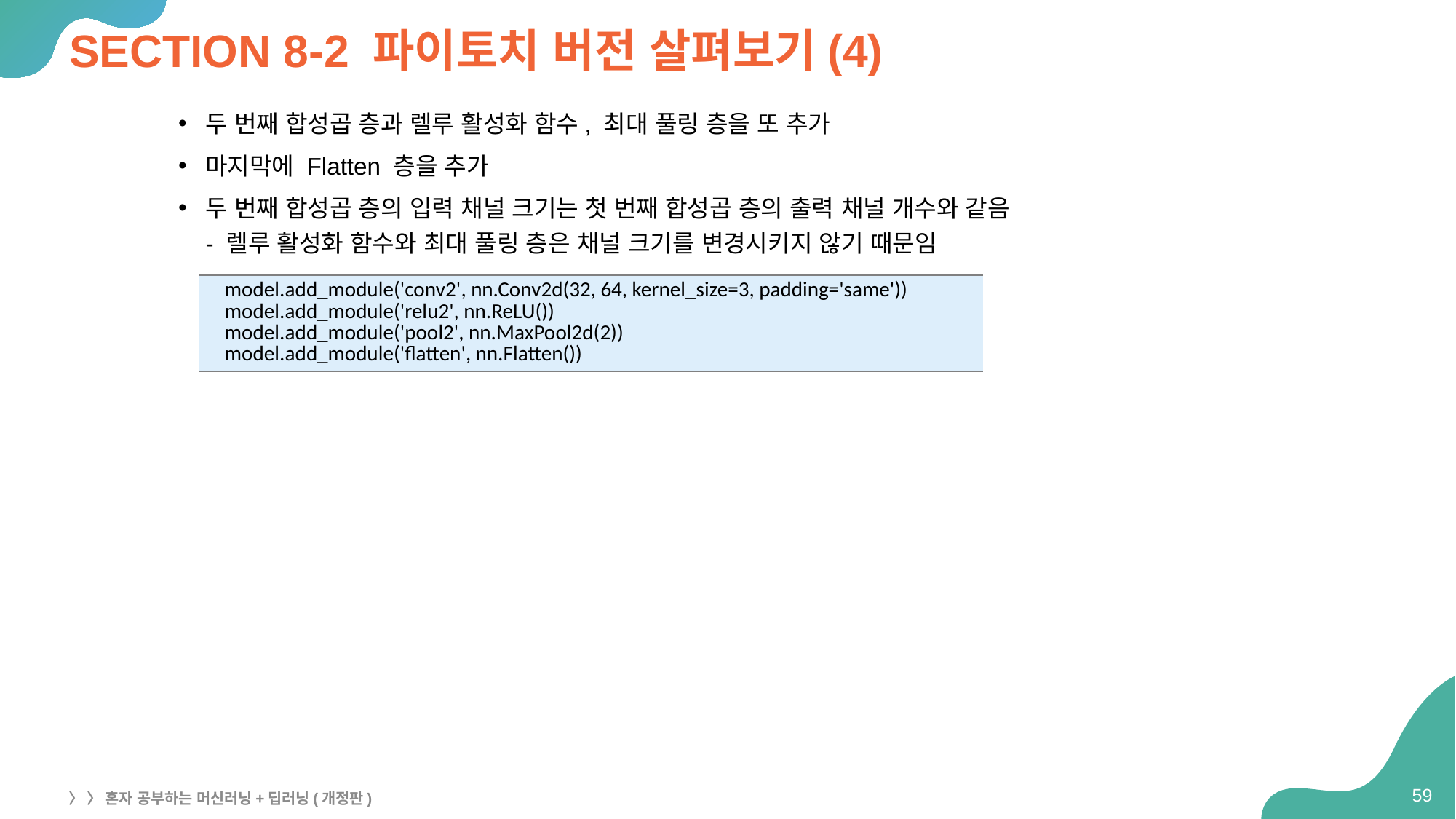

# SECTION 8-2 파이토치 버전 살펴보기(4)
두 번째 합성곱 층과 렐루 활성화 함수, 최대 풀링 층을 또 추가
마지막에 Flatten 층을 추가
두 번째 합성곱 층의 입력 채널 크기는 첫 번째 합성곱 층의 출력 채널 개수와 같음
- 렐루 활성화 함수와 최대 풀링 층은 채널 크기를 변경시키지 않기 때문임
| model.add\_module('conv2', nn.Conv2d(32, 64, kernel\_size=3, padding='same')) model.add\_module('relu2', nn.ReLU()) model.add\_module('pool2', nn.MaxPool2d(2)) model.add\_module('flatten', nn.Flatten()) |
| --- |
59
〉 〉 혼자 공부하는 머신러닝+딥러닝(개정판)